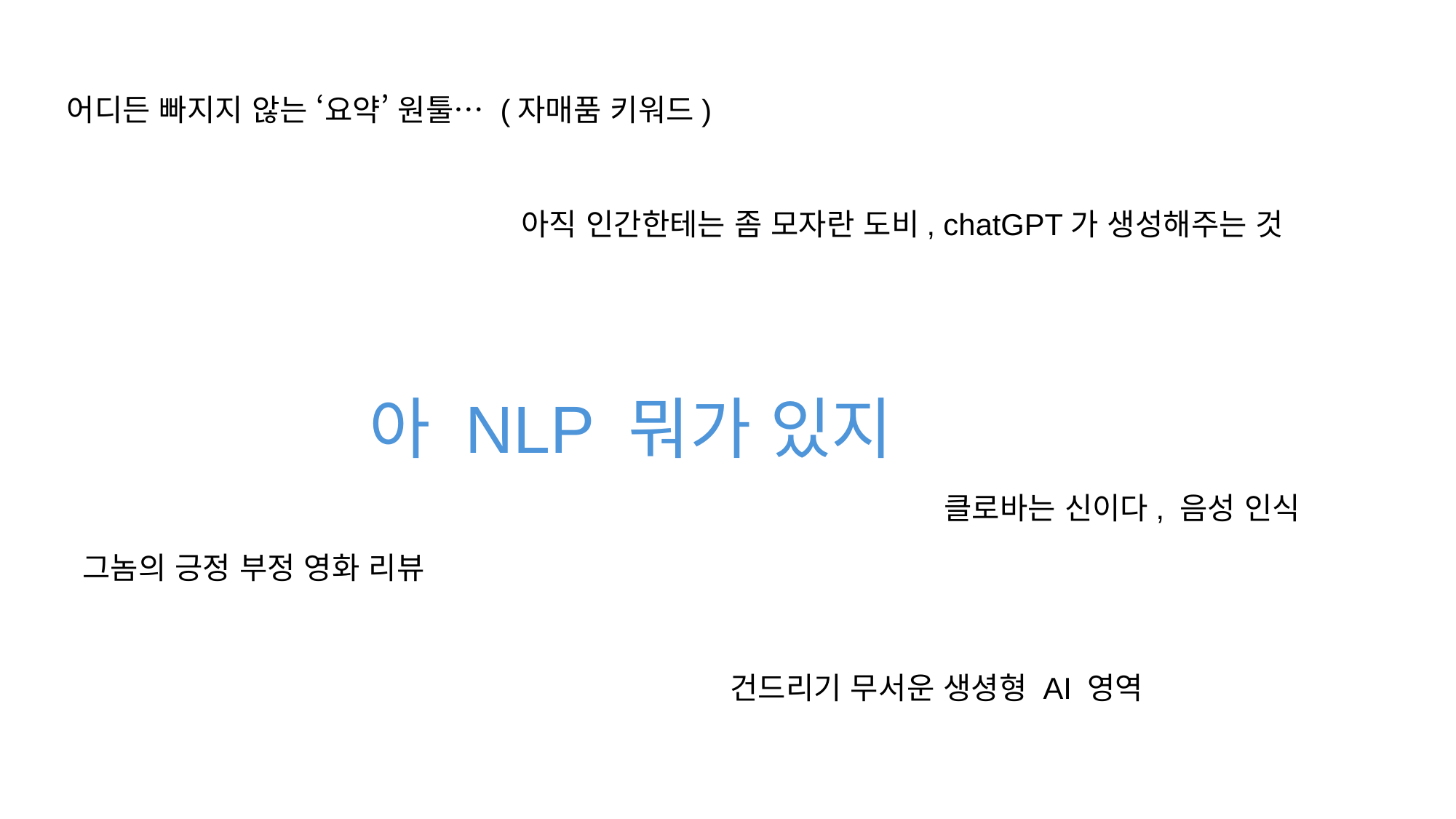

어디든 빠지지 않는 ‘요약’ 원툴… (자매품 키워드)

아직 인간한테는 좀 모자란 도비, chatGPT가 생성해주는 것
# 아 NLP 뭐가 있지
클로바는 신이다, 음성 인식
그놈의 긍정 부정 영화 리뷰
건드리기 무서운 생셩형 AI 영역